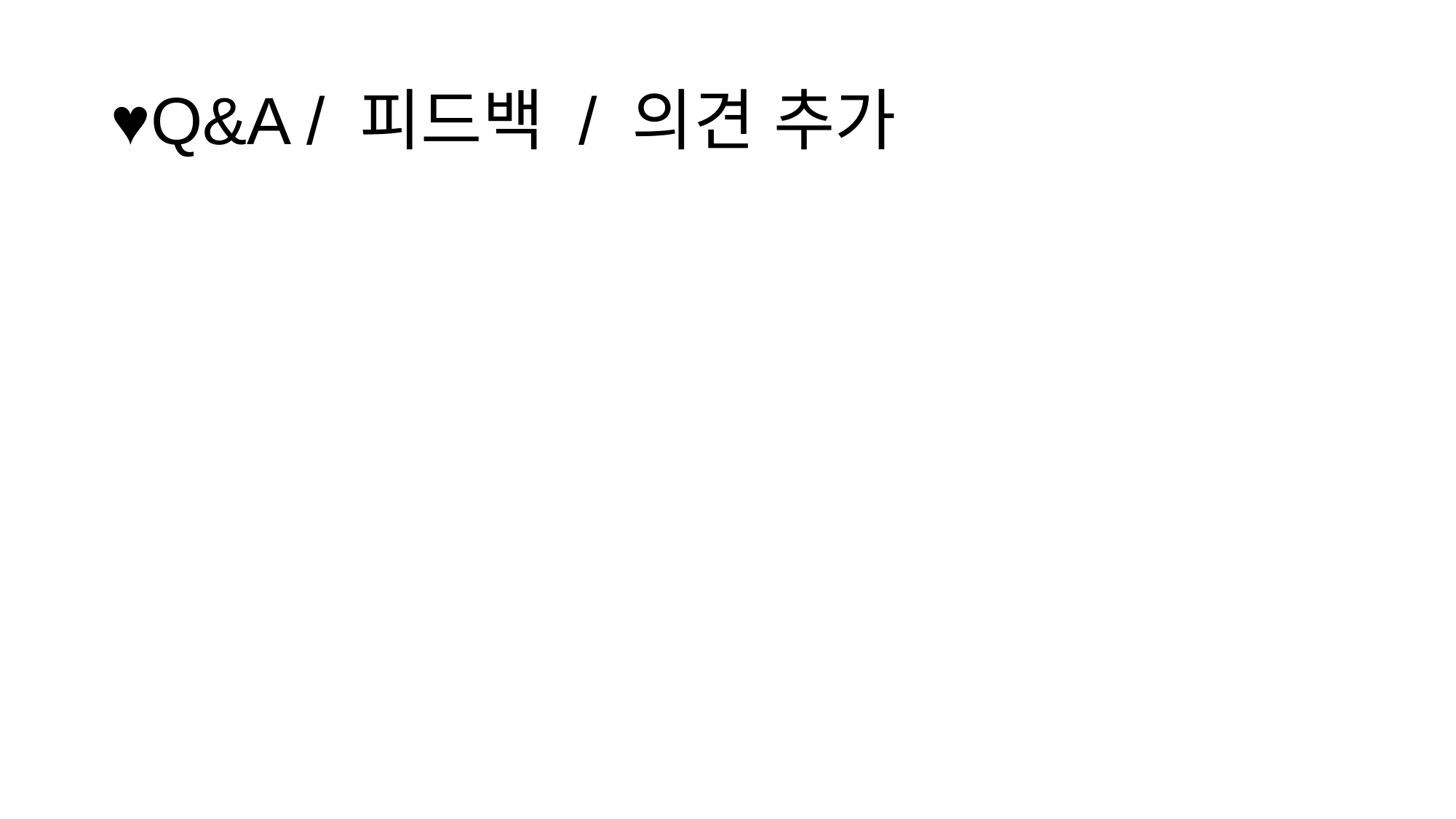

# ♥Q&A / 피드백 / 의견 추가